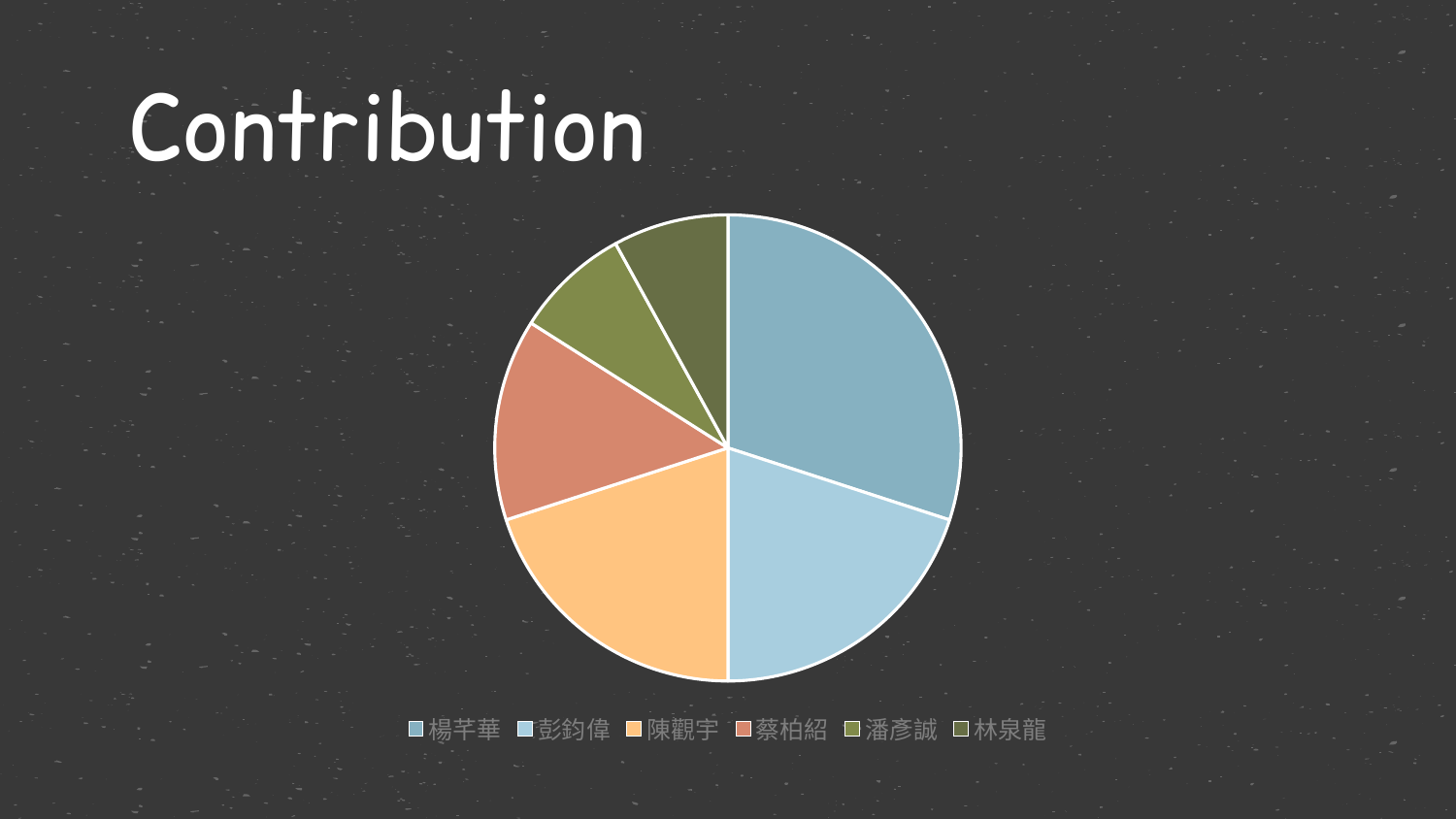

Contribution

### Chart:

| Category |    |
|---|---|
| 楊芊華 | 30.0 |
| 彭鈞偉 | 20.0 |
| 陳觀宇 | 20.0 |
| 蔡柏紹 | 14.0 |
| 潘彥誠 | 8.0 |
| 林泉龍 | 8.0 |